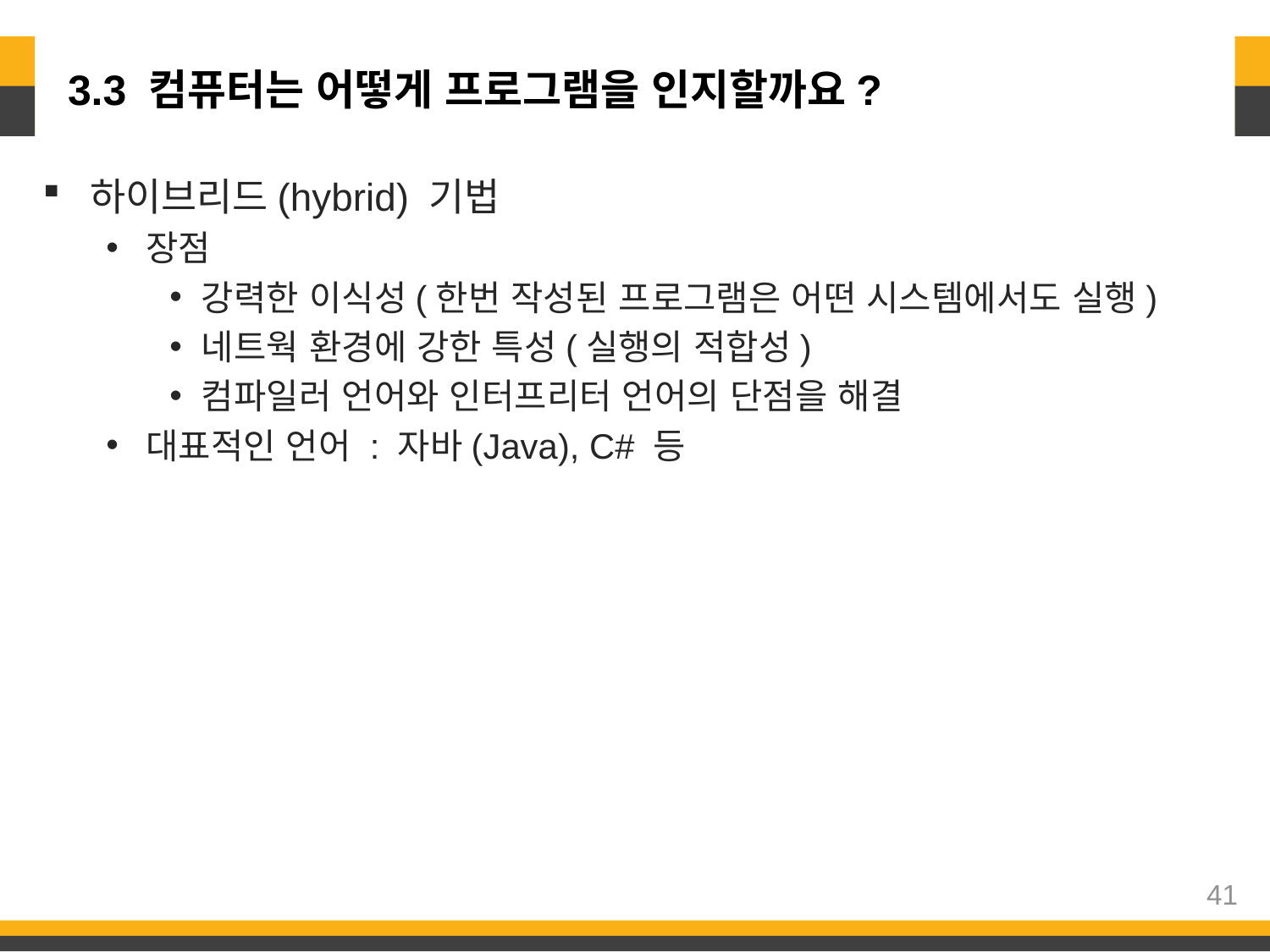

# 3.3 컴퓨터는 어떻게 프로그램을 인지할까요?
하이브리드(hybrid) 기법
장점
강력한 이식성(한번 작성된 프로그램은 어떤 시스템에서도 실행)
네트웍 환경에 강한 특성(실행의 적합성)
컴파일러 언어와 인터프리터 언어의 단점을 해결
대표적인 언어 : 자바(Java), C# 등

41